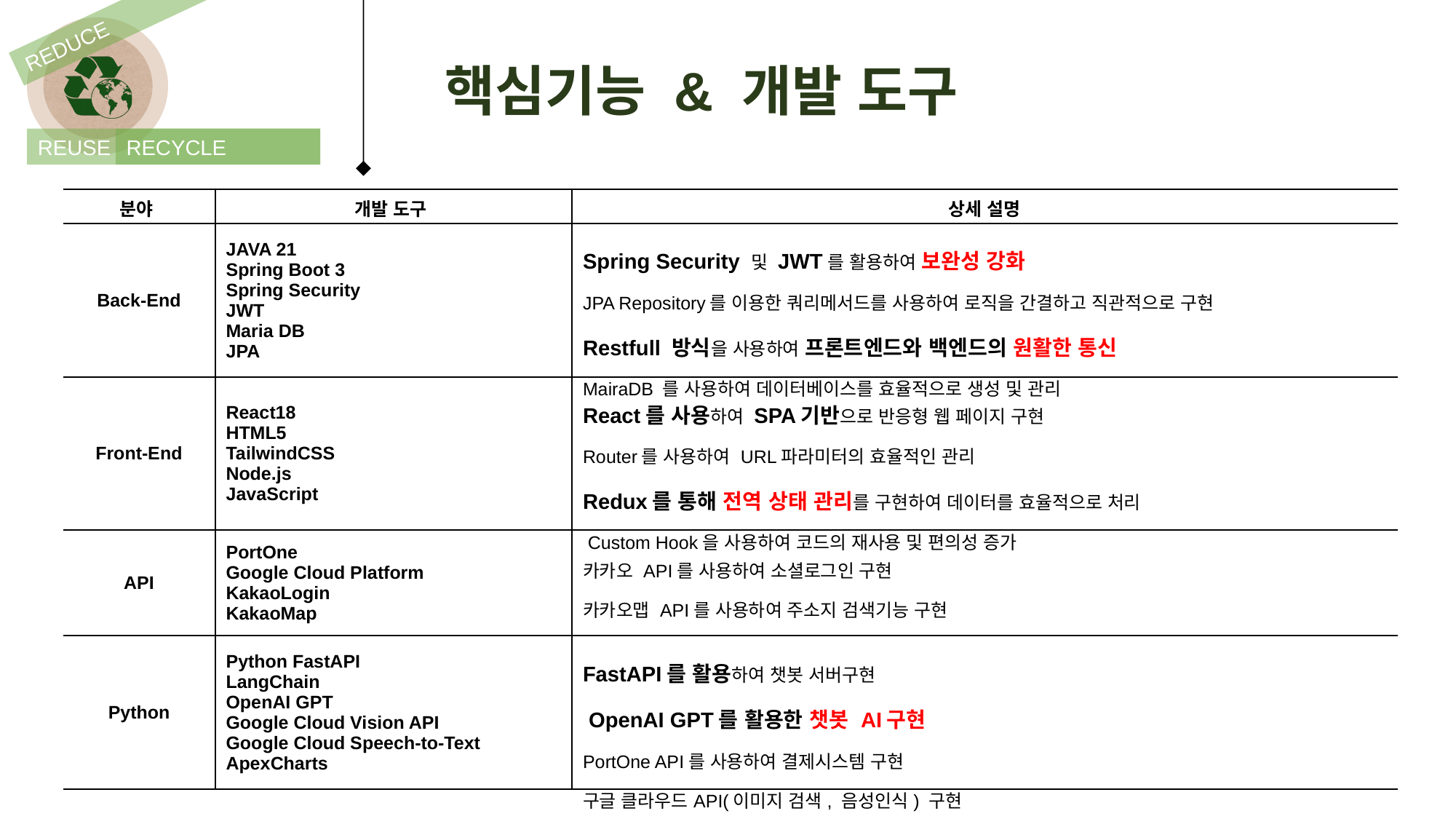

REDUCE

핵심기능 & 개발 도구

REUSE
RECYCLE
| 분야 | 개발 도구 | 상세 설명 |
| --- | --- | --- |
| Back-End | JAVA 21 Spring Boot 3 Spring Security JWT Maria DB JPA | Spring Security 및 JWT를 활용하여 보완성 강화 JPA Repository를 이용한 쿼리메서드를 사용하여 로직을 간결하고 직관적으로 구현 Restfull 방식을 사용하여 프론트엔드와 백엔드의 원활한 통신 MairaDB 를 사용하여 데이터베이스를 효율적으로 생성 및 관리 |
| Front-End | React18 HTML5 TailwindCSS Node.js JavaScript | React를 사용하여 SPA기반으로 반응형 웹 페이지 구현 Router를 사용하여 URL파라미터의 효율적인 관리 Redux를 통해 전역 상태 관리를 구현하여 데이터를 효율적으로 처리 Custom Hook을 사용하여 코드의 재사용 및 편의성 증가 |
| API | PortOne Google Cloud Platform KakaoLogin KakaoMap | 카카오 API를 사용하여 소셜로그인 구현 카카오맵 API를 사용하여 주소지 검색기능 구현 |
| Python | Python FastAPI LangChain OpenAI GPT Google Cloud Vision API Google Cloud Speech-to-Text ApexCharts | FastAPI를 활용하여 챗봇 서버구현 OpenAI GPT를 활용한 챗봇 AI구현 PortOne API를 사용하여 결제시스템 구현 구글 클라우드API(이미지 검색, 음성인식) 구현 |